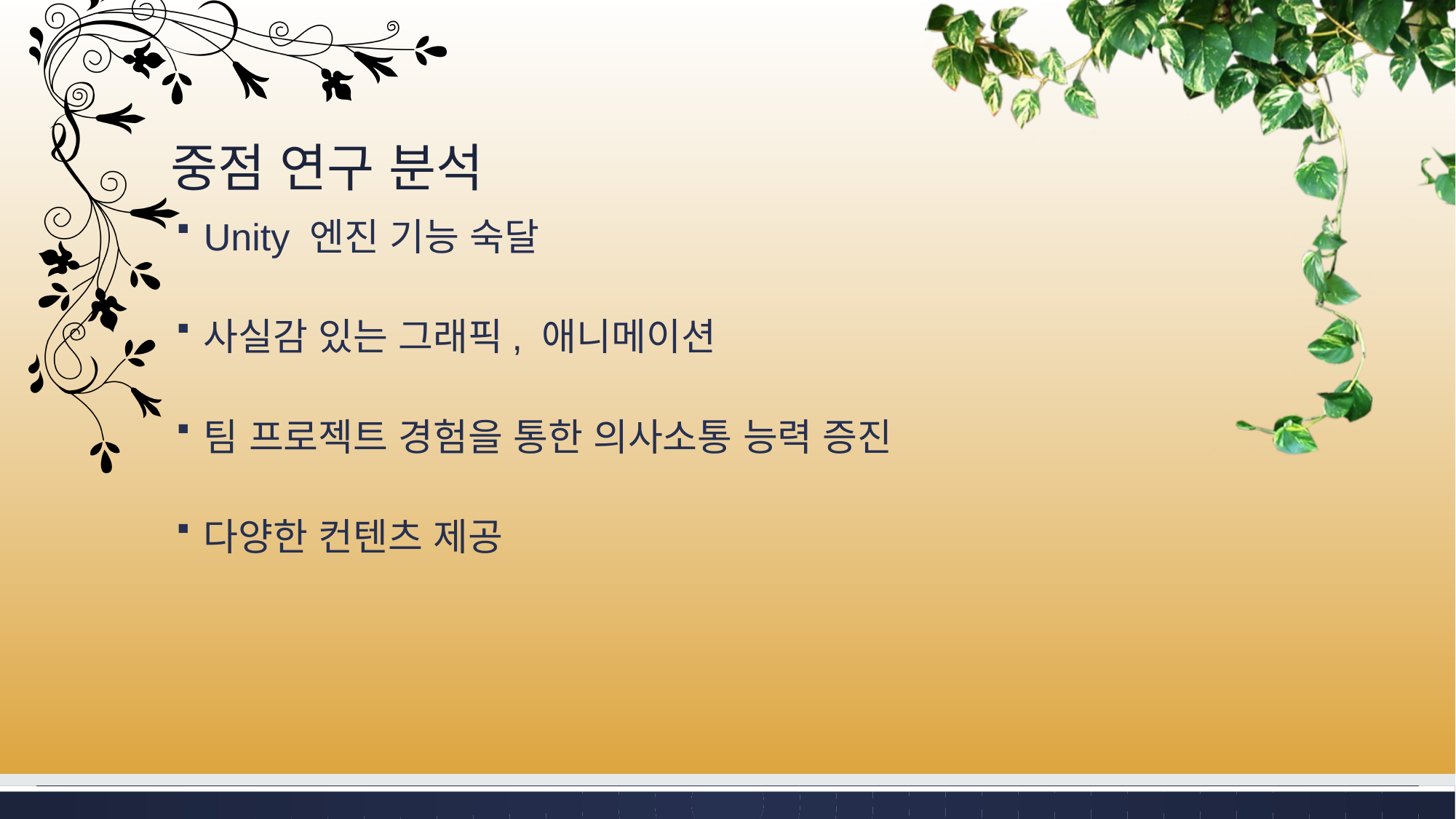

# 중점 연구 분석
Unity 엔진 기능 숙달

사실감 있는 그래픽, 애니메이션

팀 프로젝트 경험을 통한 의사소통 능력 증진

다양한 컨텐츠 제공